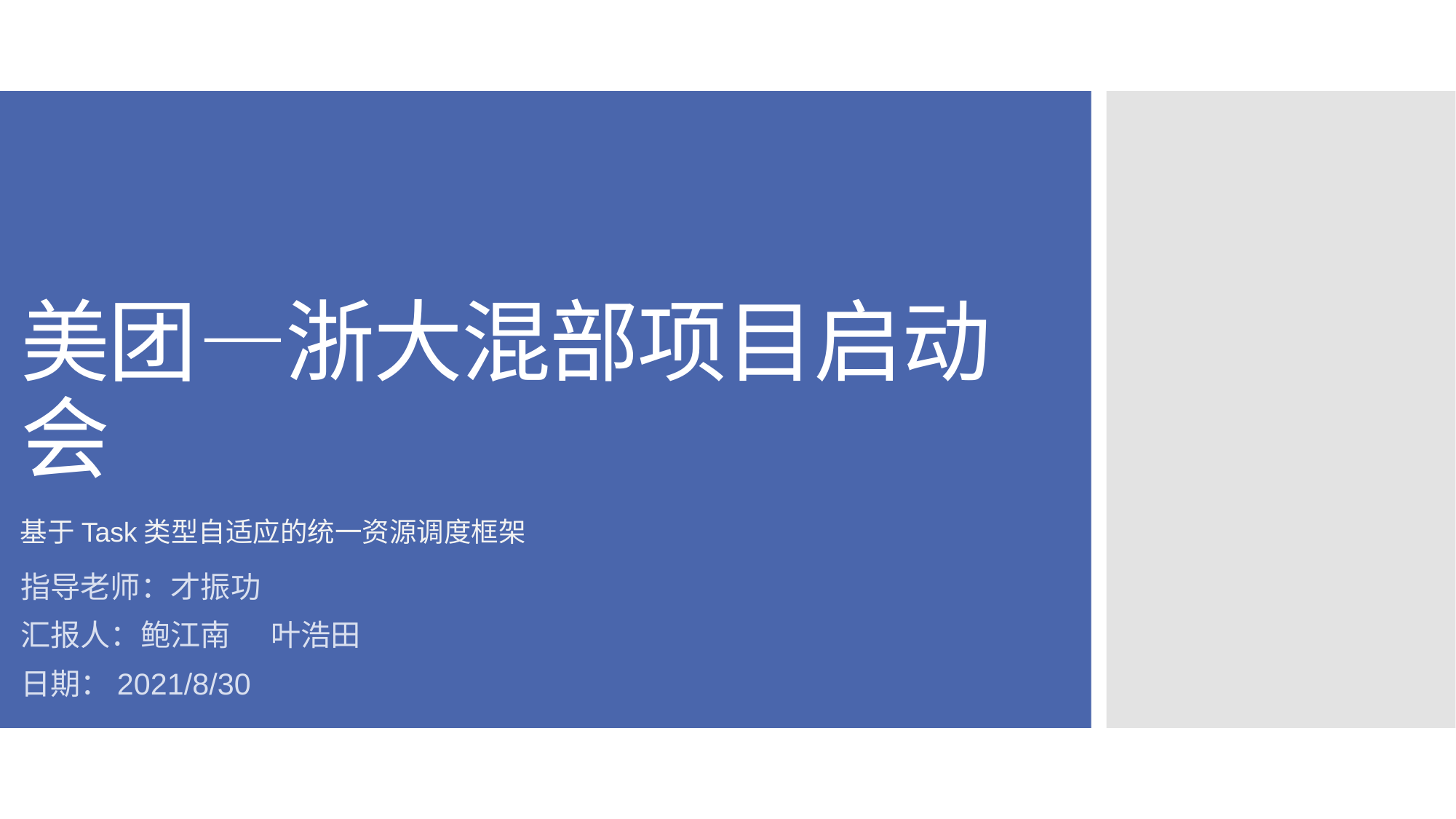

# 美团—浙大混部项目启动会
基于Task类型自适应的统一资源调度框架
指导老师：才振功
汇报人：鲍江南      叶浩田
日期：2021/8/30